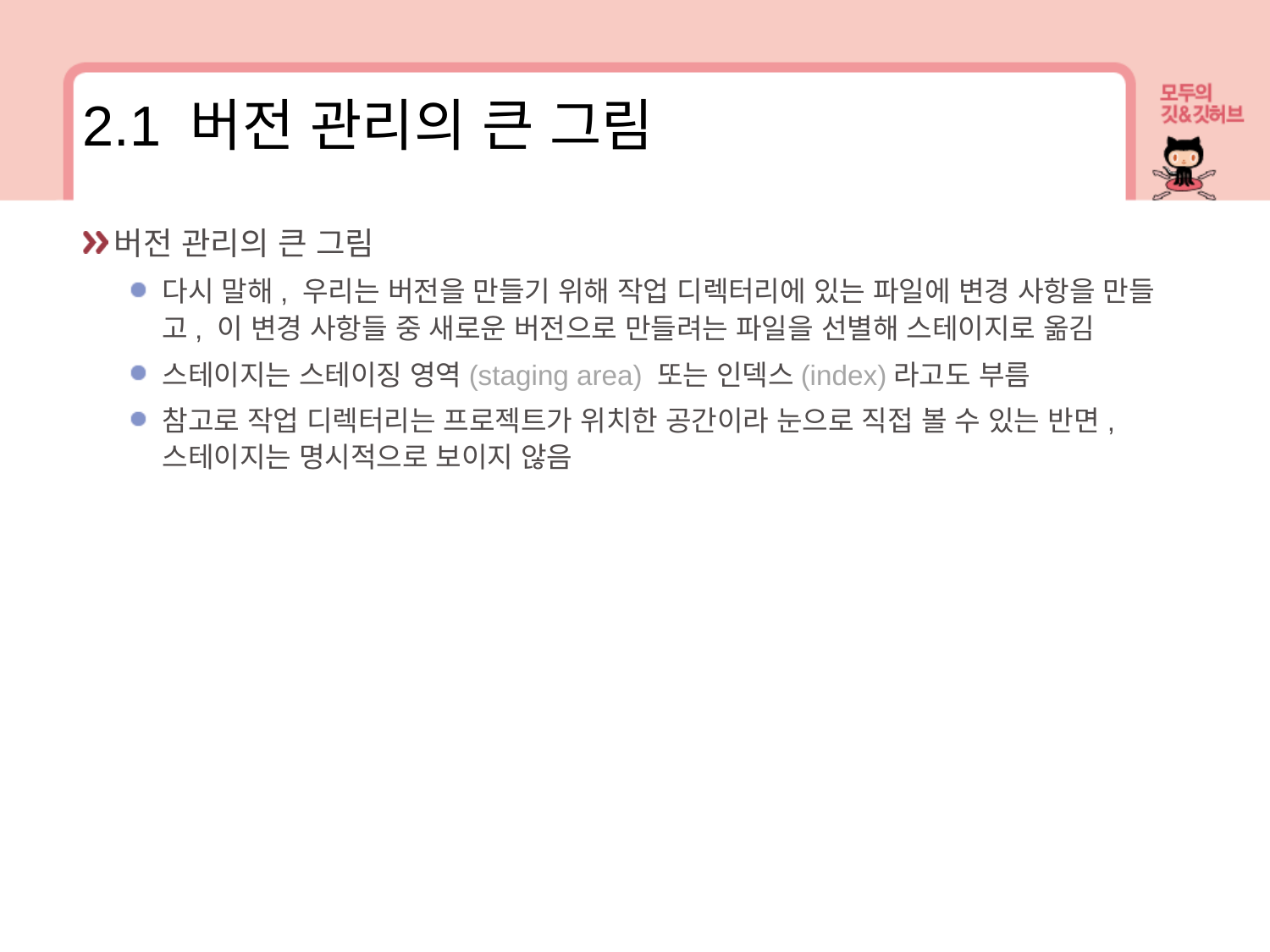

2.1 버전 관리의 큰 그림
버전 관리의 큰 그림
다시 말해, 우리는 버전을 만들기 위해 작업 디렉터리에 있는 파일에 변경 사항을 만들고, 이 변경 사항들 중 새로운 버전으로 만들려는 파일을 선별해 스테이지로 옮김
스테이지는 스테이징 영역(staging area) 또는 인덱스(index)라고도 부름
참고로 작업 디렉터리는 프로젝트가 위치한 공간이라 눈으로 직접 볼 수 있는 반면, 스테이지는 명시적으로 보이지 않음